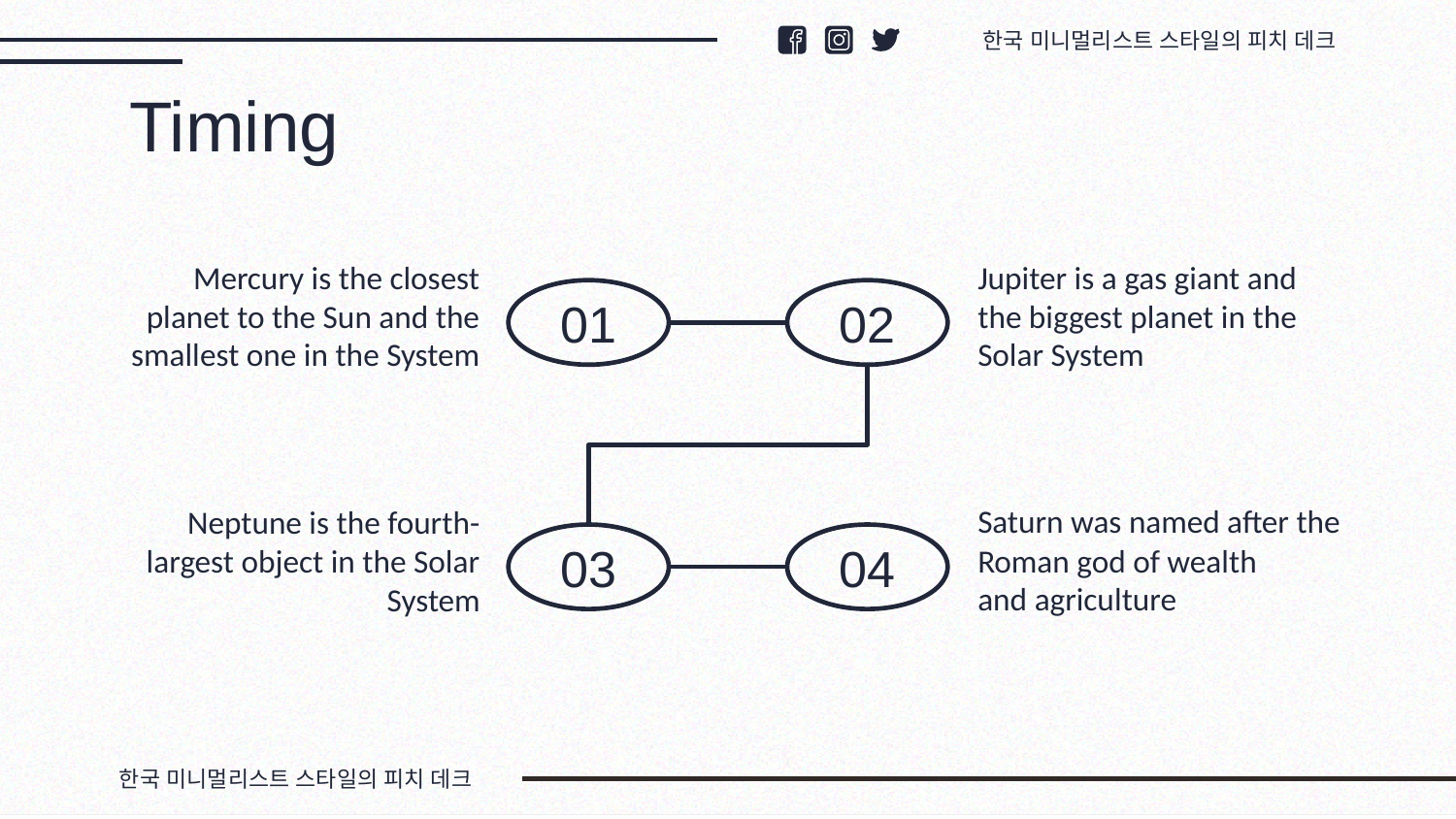

한국 미니멀리스트 스타일의 피치 데크

# Timing
Mercury is the closest planet to the Sun and the smallest one in the System
Jupiter is a gas giant and the biggest planet in the Solar System
01
02
Neptune is the fourth-largest object in the Solar System
Saturn was named after the Roman god of wealth
and agriculture
03
04
한국 미니멀리스트 스타일의 피치 데크